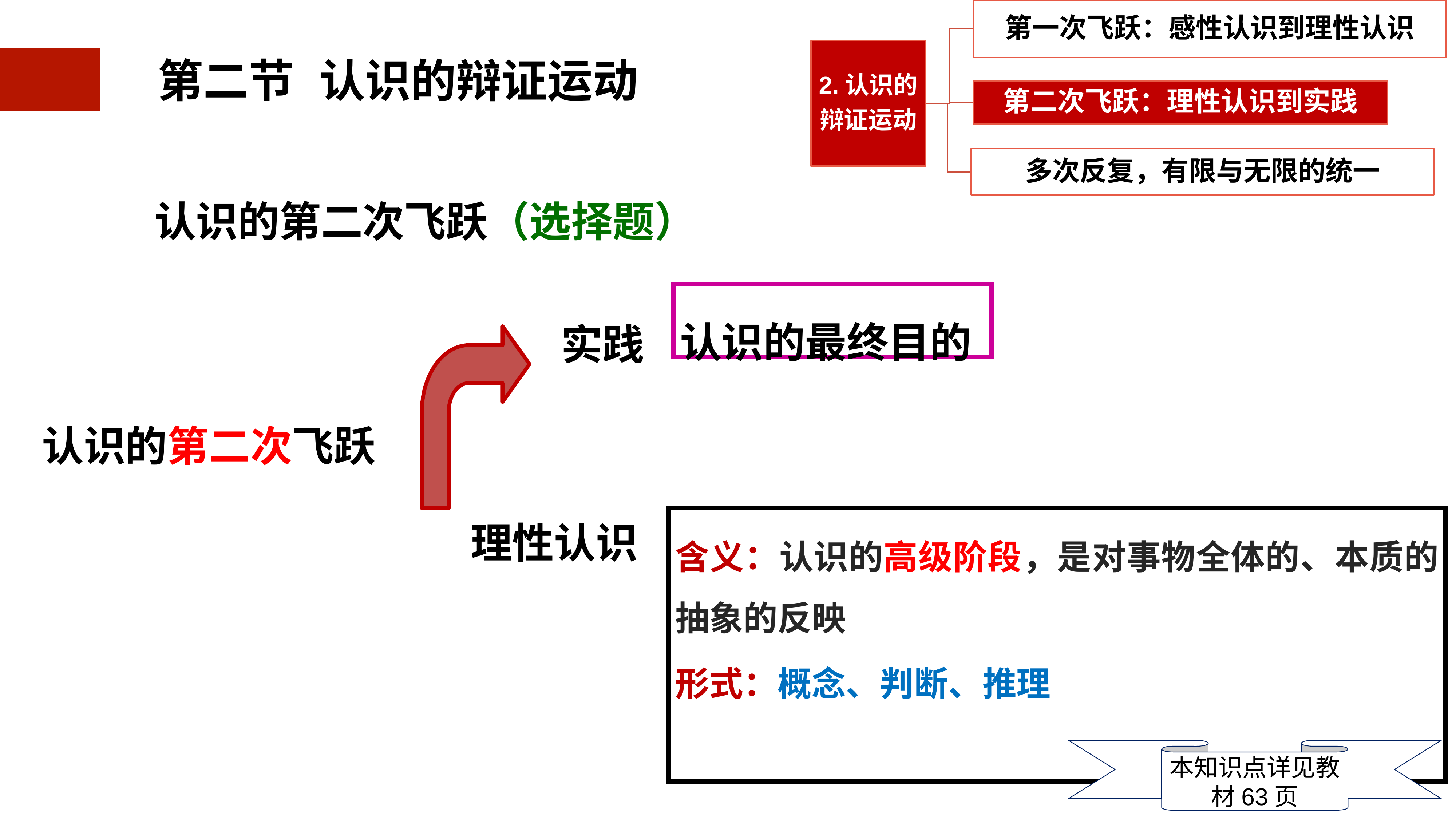

2.认识的
辩证运动
第一次飞跃：感性认识到理性认识
第二次飞跃：理性认识到实践
多次反复，有限与无限的统一
认识的第二次飞跃（选择题）

认识的最终目的

实践

认识的第二次飞跃

理性认识

含义：认识的高级阶段，是对事物全体的、本质的抽象的反映
形式：概念、判断、推理
本知识点详见教材63页